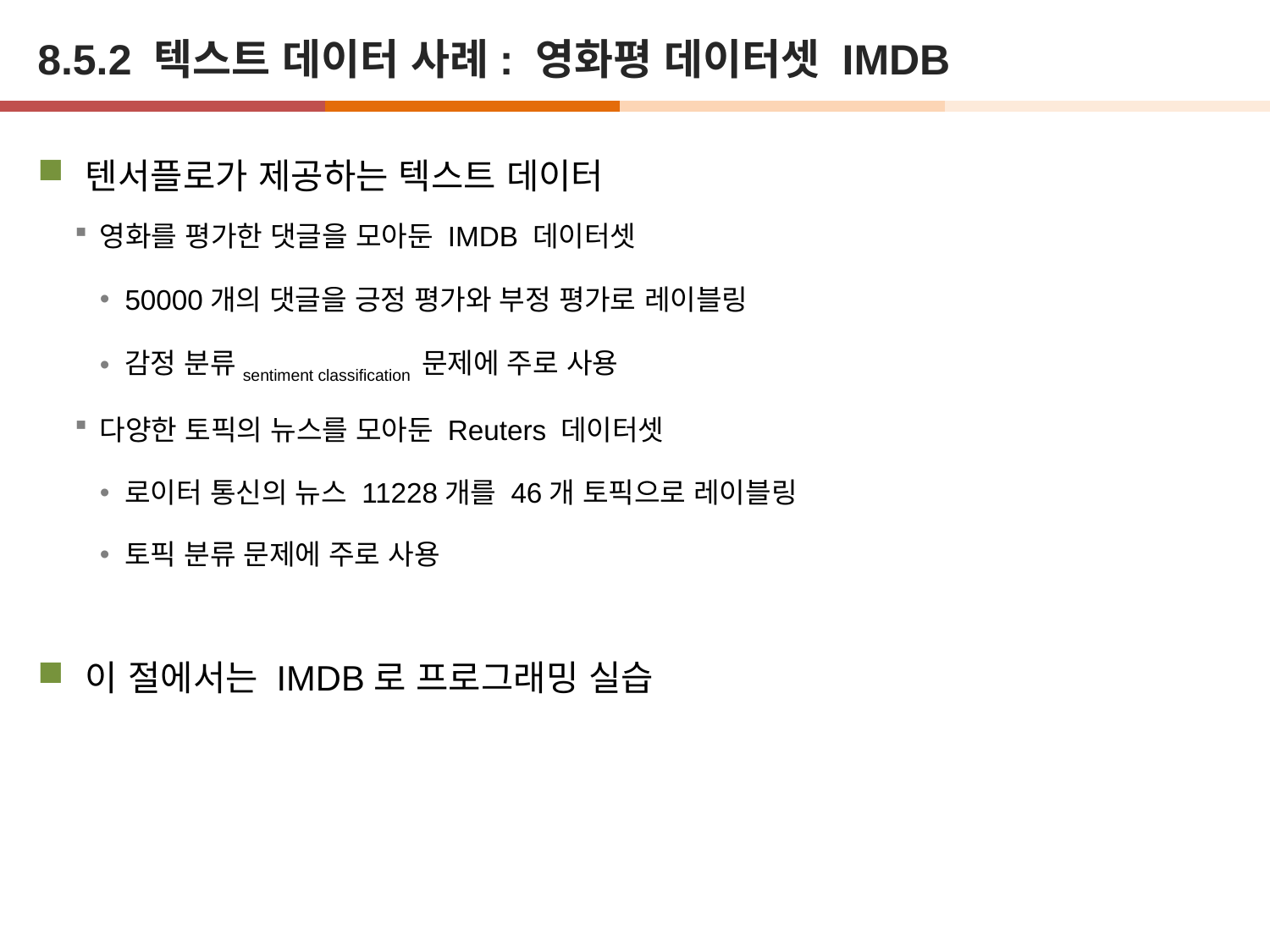

# 8.5.2 텍스트 데이터 사례: 영화평 데이터셋 IMDB
텐서플로가 제공하는 텍스트 데이터
영화를 평가한 댓글을 모아둔 IMDB 데이터셋
50000개의 댓글을 긍정 평가와 부정 평가로 레이블링
감정 분류sentiment classification 문제에 주로 사용
다양한 토픽의 뉴스를 모아둔 Reuters 데이터셋
로이터 통신의 뉴스 11228개를 46개 토픽으로 레이블링
토픽 분류 문제에 주로 사용

이 절에서는 IMDB로 프로그래밍 실습